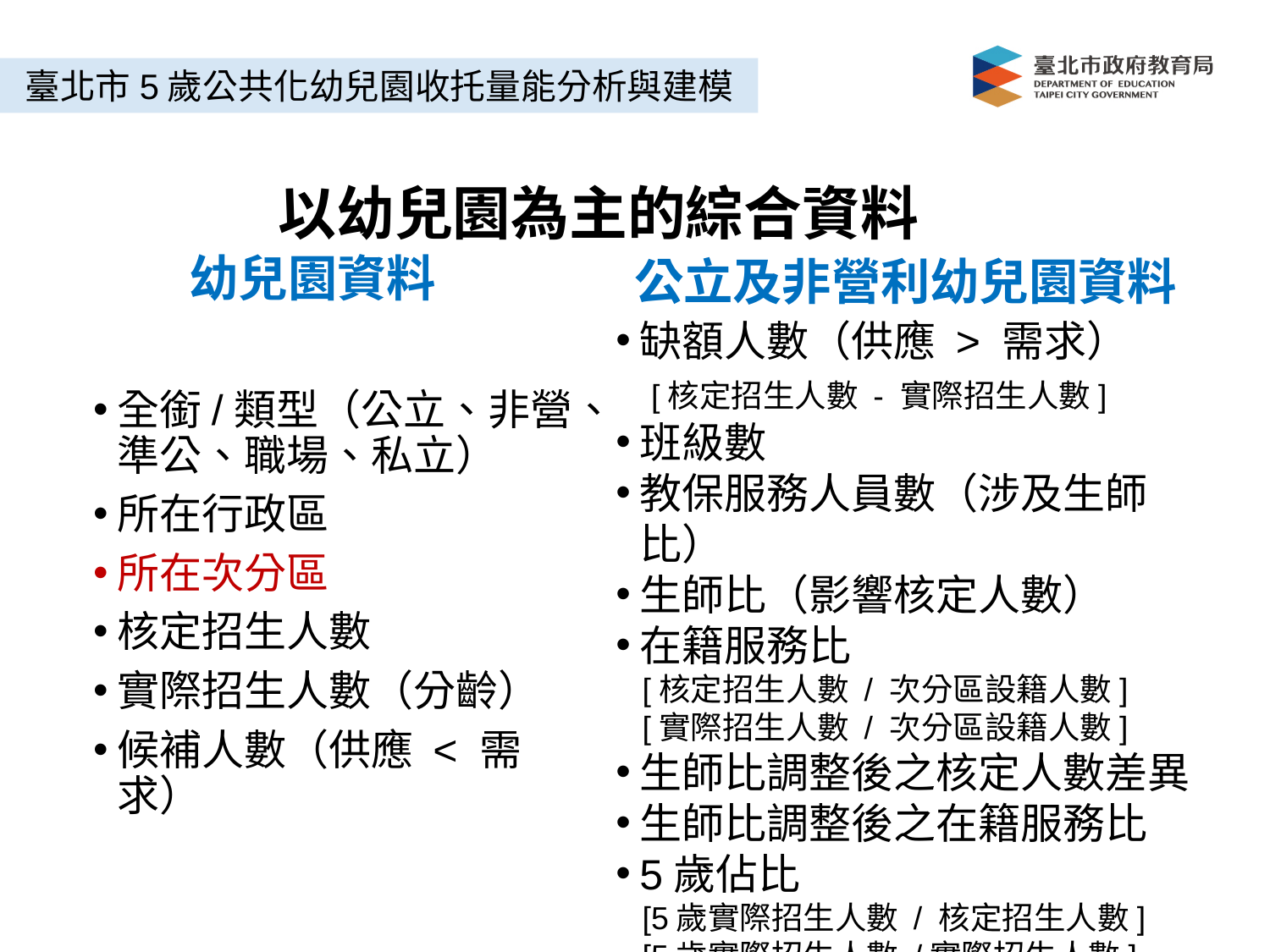

臺北市5歲公共化幼兒園收托量能分析與建模
以幼兒園為主的綜合資料
幼兒園資料
公立及非營利幼兒園資料
缺額人數（供應 > 需求）
   [核定招生人數 - 實際招生人數]
班級數
教保服務人員數（涉及生師比）
生師比（影響核定人數）
在籍服務比
   [核定招生人數 / 次分區設籍人數]
   [實際招生人數 / 次分區設籍人數]
生師比調整後之核定人數差異
生師比調整後之在籍服務比
5歲佔比
   [5歲實際招生人數 / 核定招生人數]
   [5歲實際招生人數 /實際招生人數]

全銜/類型（公立、非營、準公、職場、私立）
所在行政區
所在次分區
核定招生人數
實際招生人數（分齡）
候補人數（供應 < 需求）